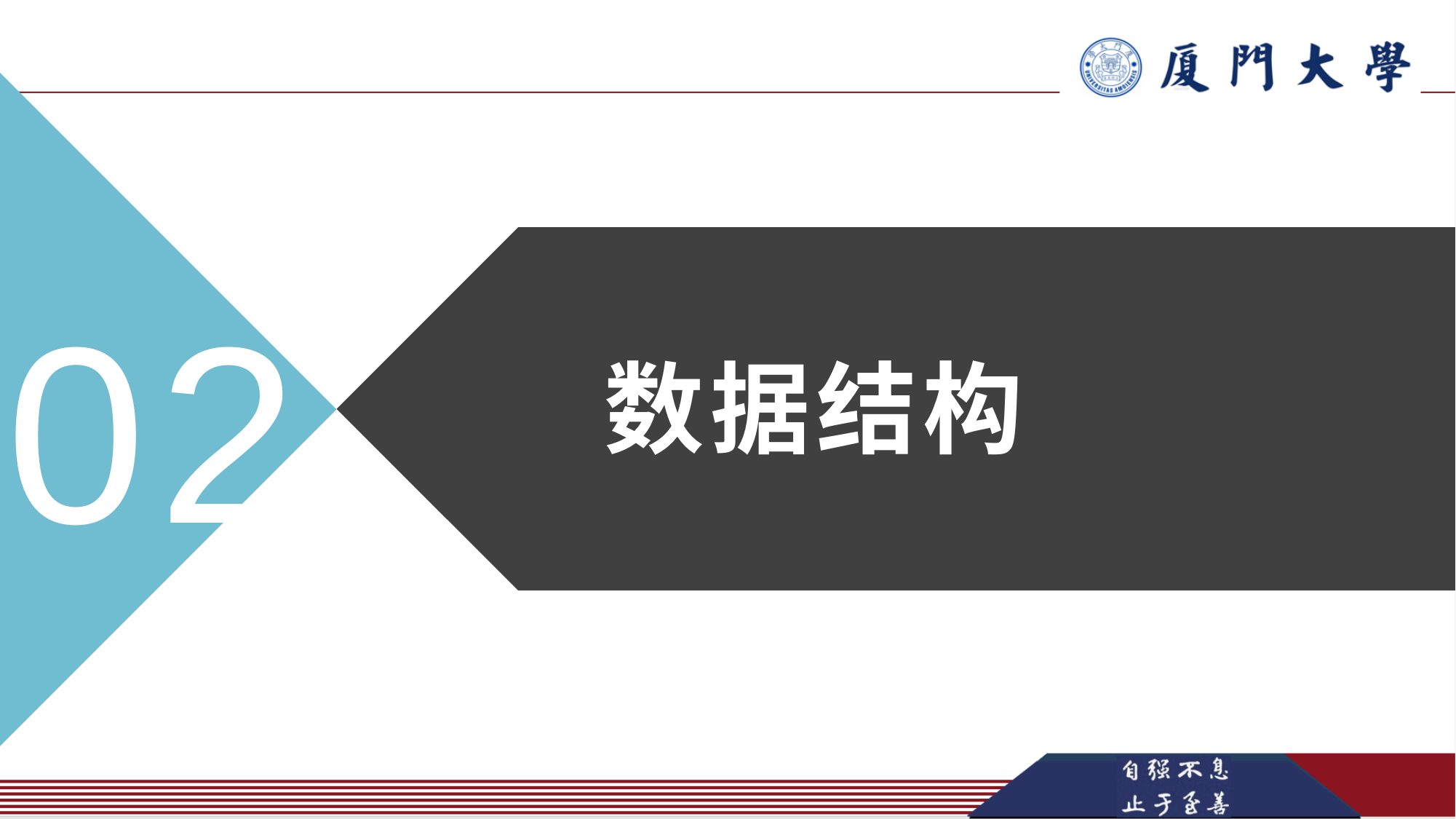

02
Enter your title
数据结构
01 Title
02 Title
03 Title
04 Title